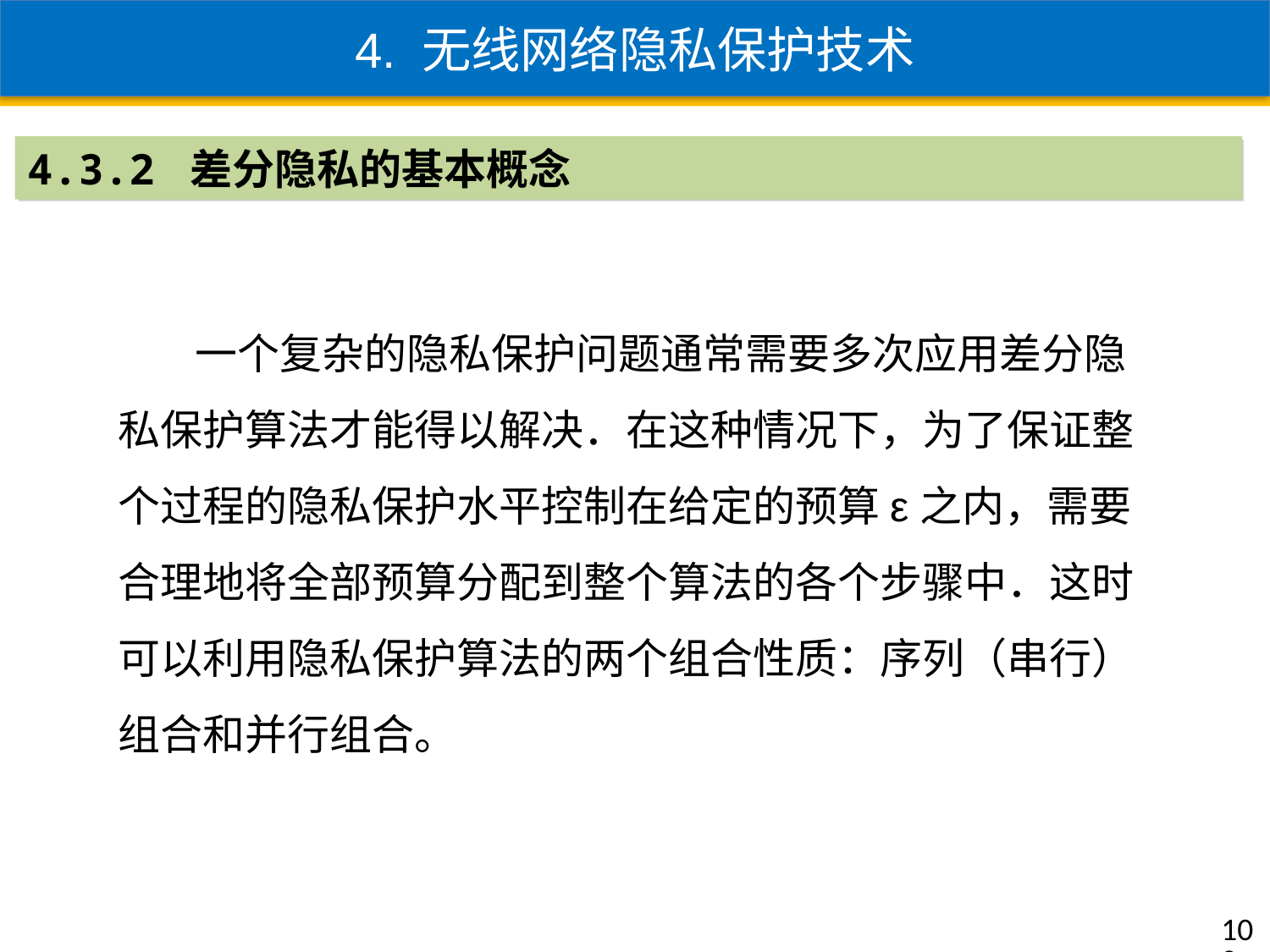

4. 无线网络隐私保护技术
4.3.2 差分隐私的基本概念
       一个复杂的隐私保护问题通常需要多次应用差分隐私保护算法才能得以解决．在这种情况下，为了保证整个过程的隐私保护水平控制在给定的预算ε之内，需要合理地将全部预算分配到整个算法的各个步骤中．这时可以利用隐私保护算法的两个组合性质：序列（串行）组合和并行组合。

108